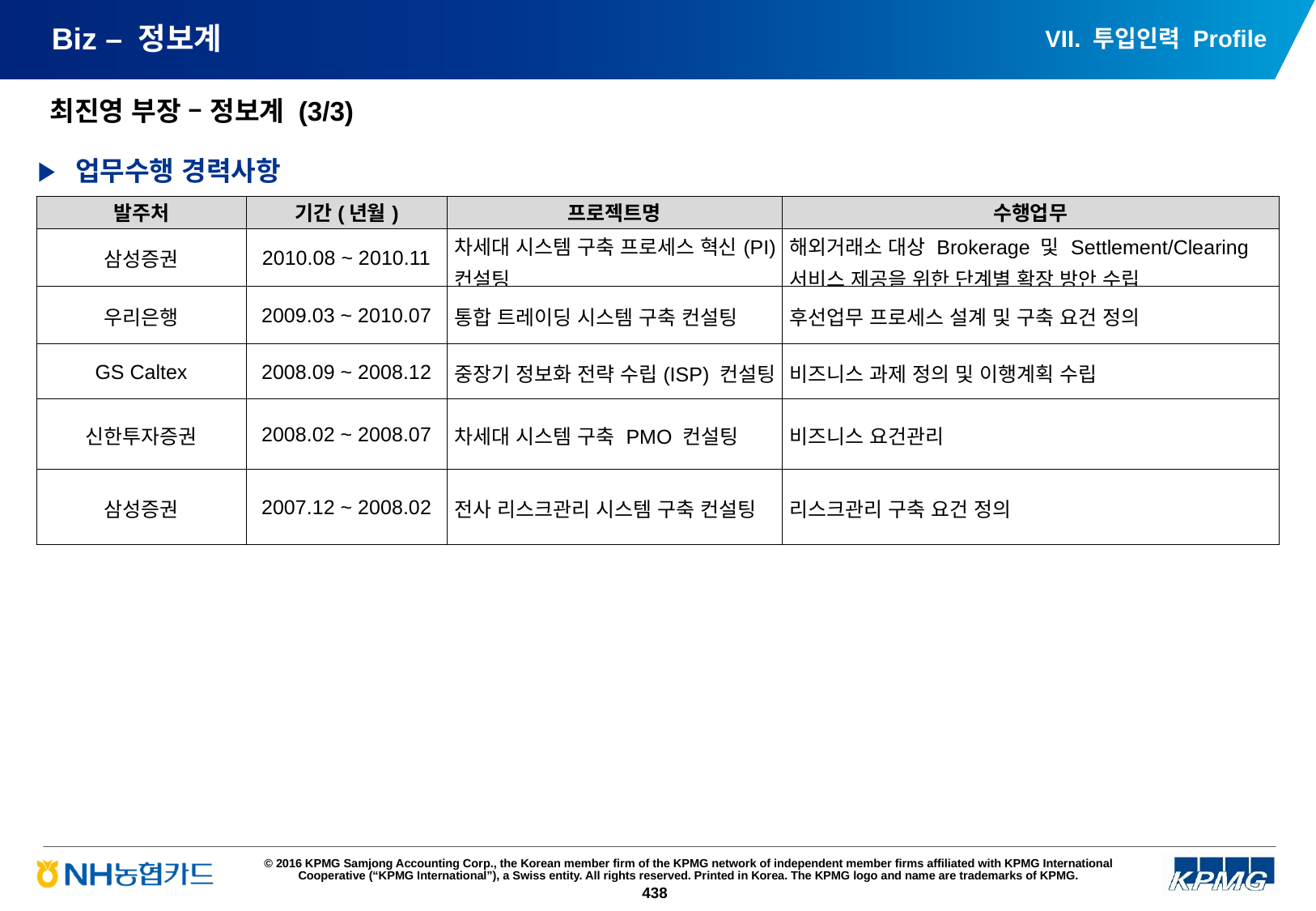

VII. 투입인력 Profile
# Biz – 정보계
최진영 부장 – 정보계 (3/3)
업무수행 경력사항
| 발주처 | 기간(년월) | 프로젝트명 | 수행업무 |
| --- | --- | --- | --- |
| 삼성증권 | 2010.08 ~ 2010.11 | 차세대 시스템 구축 프로세스 혁신(PI) 컨설팅 | 해외거래소 대상 Brokerage 및 Settlement/Clearing 서비스 제공을 위한 단계별 확장 방안 수립 |
| 우리은행 | 2009.03 ~ 2010.07 | 통합 트레이딩 시스템 구축 컨설팅 | 후선업무 프로세스 설계 및 구축 요건 정의 |
| GS Caltex | 2008.09 ~ 2008.12 | 중장기 정보화 전략 수립(ISP) 컨설팅 | 비즈니스 과제 정의 및 이행계획 수립 |
| 신한투자증권 | 2008.02 ~ 2008.07 | 차세대 시스템 구축 PMO 컨설팅 | 비즈니스 요건관리 |
| 삼성증권 | 2007.12 ~ 2008.02 | 전사 리스크관리 시스템 구축 컨설팅 | 리스크관리 구축 요건 정의 |